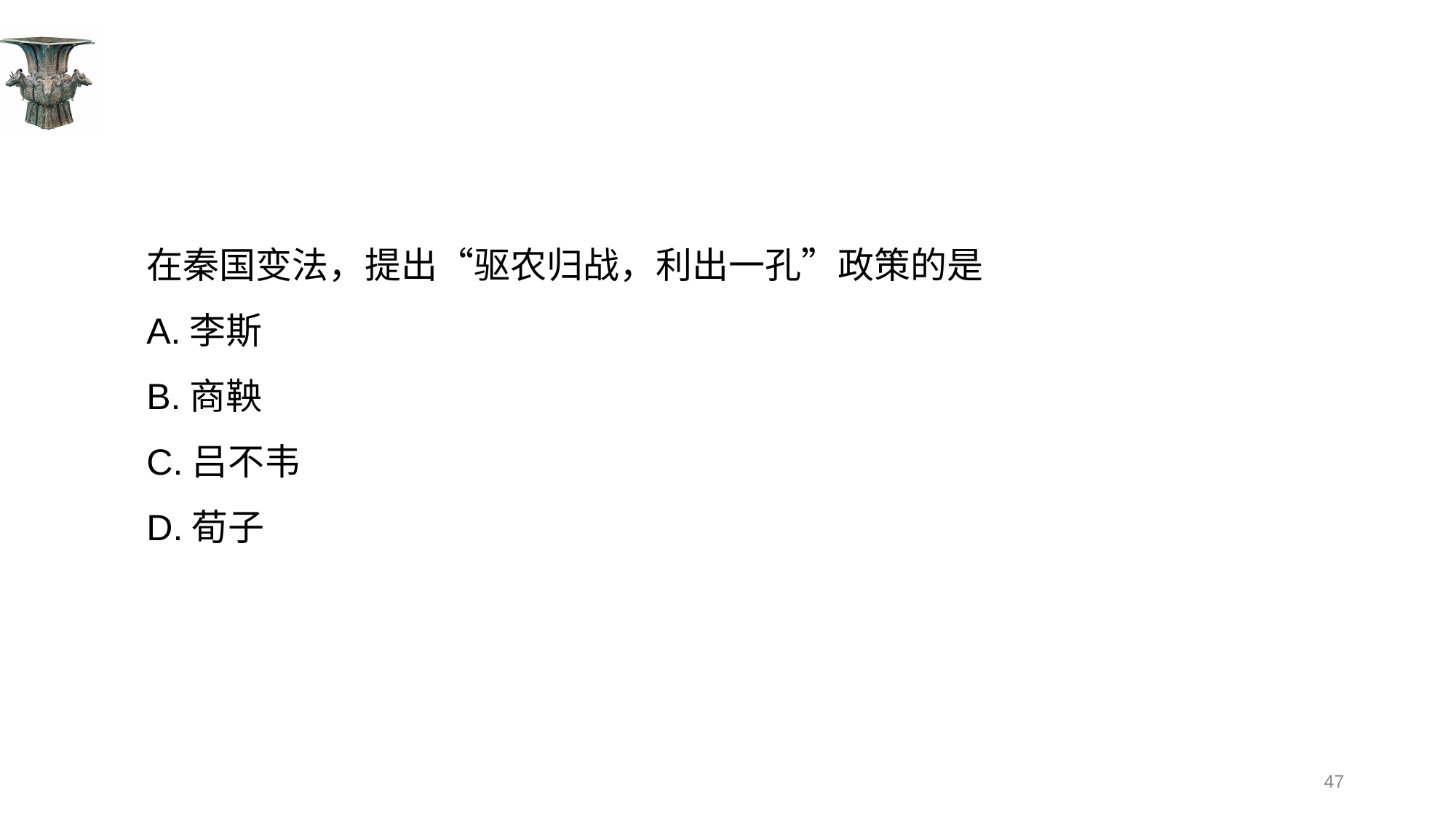

#
在秦国变法，提出“驱农归战，利出一孔”政策的是
A.李斯
B.商鞅
C.吕不韦
D.荀子
47